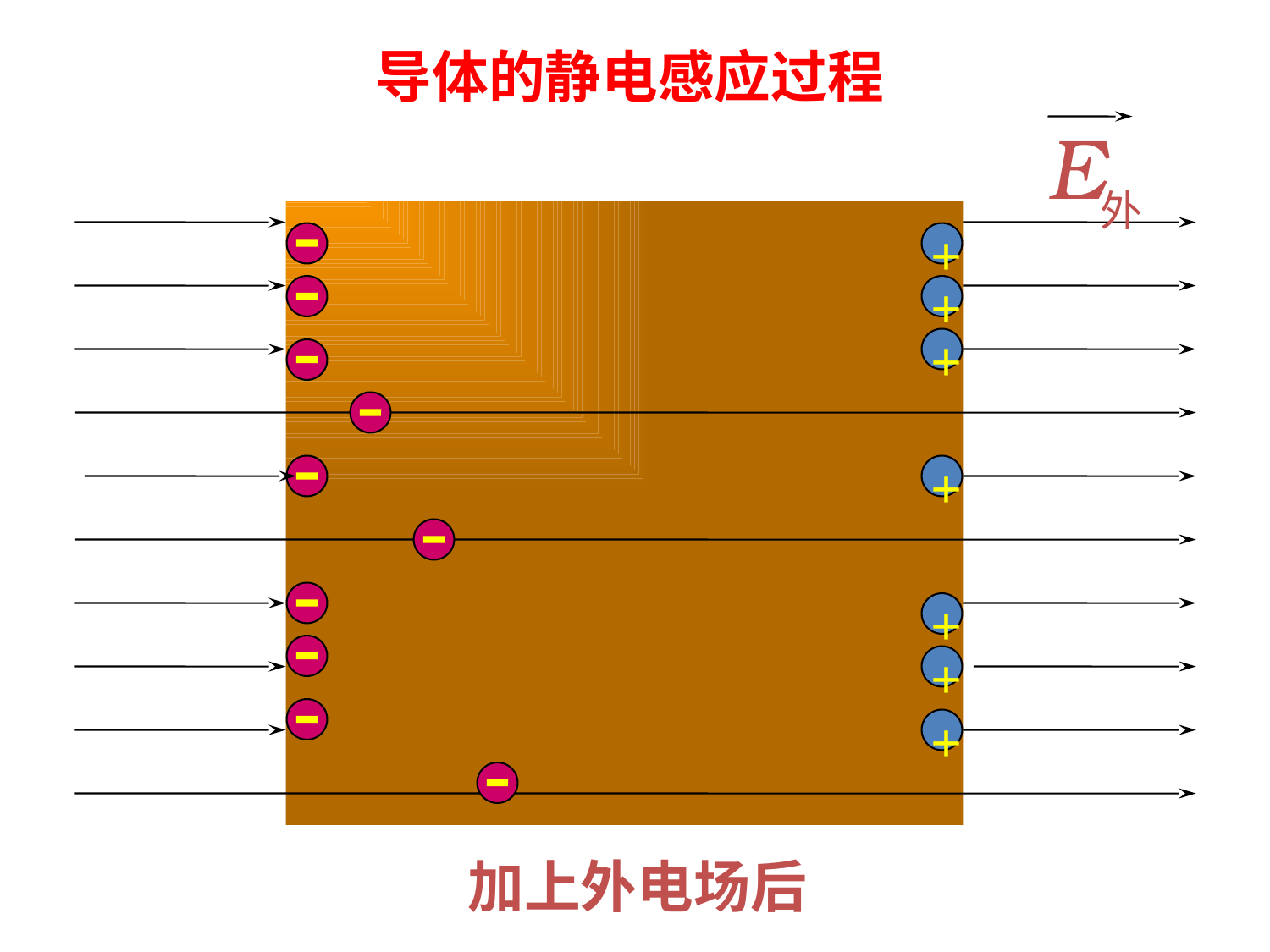

导体的静电感应过程
E

外

+

+

+

+

+

+

+

加上外电场后